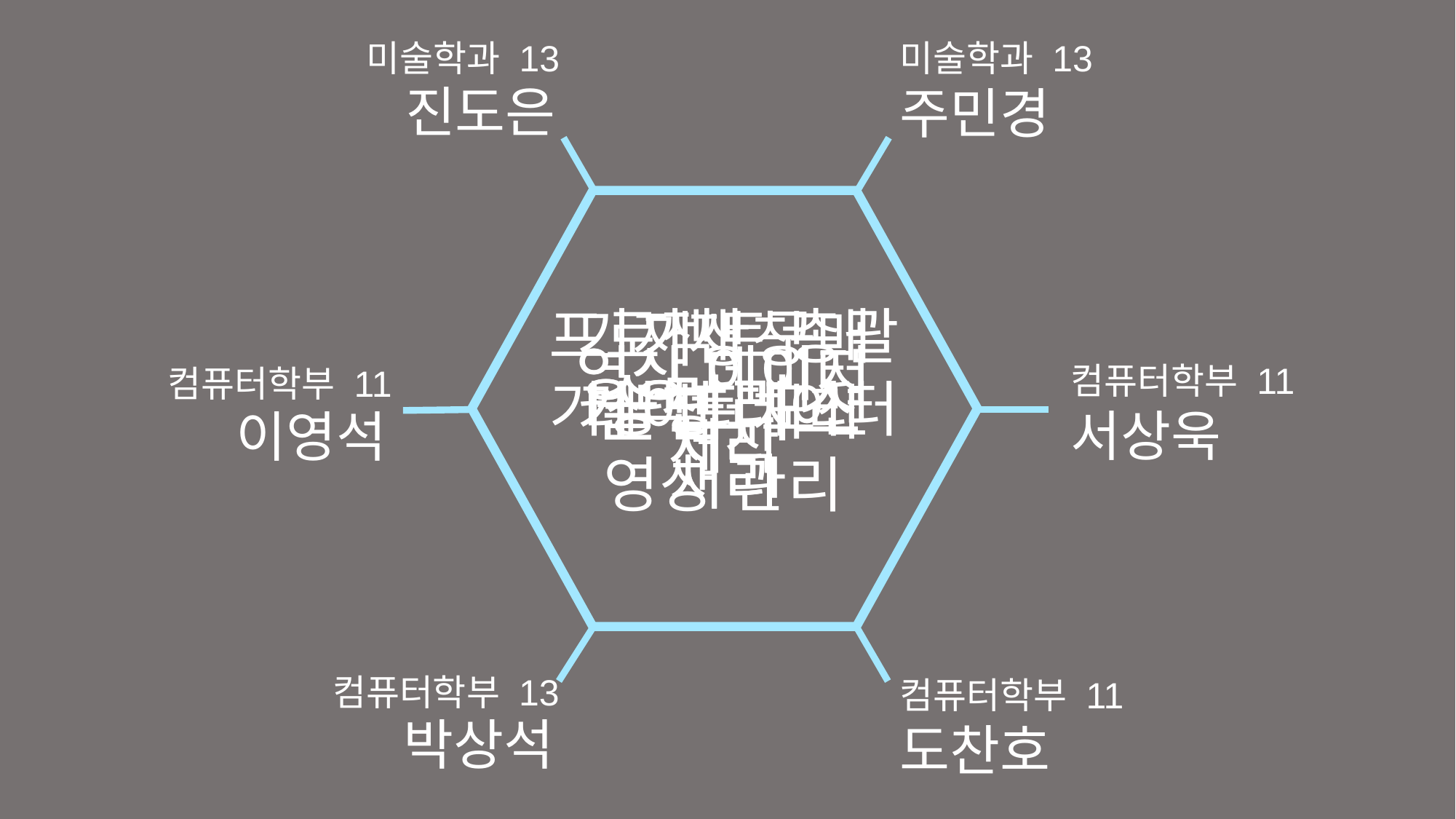

미술학과 13 주민경
   미술학과 13
진도은

기자재 구매
기상청 데이터 처리
프로젝트 총괄
키넥트 모션 처리
기상청 데이터처리
영상 관리
영상 데이터 처리
영상 이미지 제작
컴퓨터학부 11 서상욱
컴퓨터학부 11
이영석
슬립리스
컴퓨터학부 13
박상석
컴퓨터학부 11 도찬호